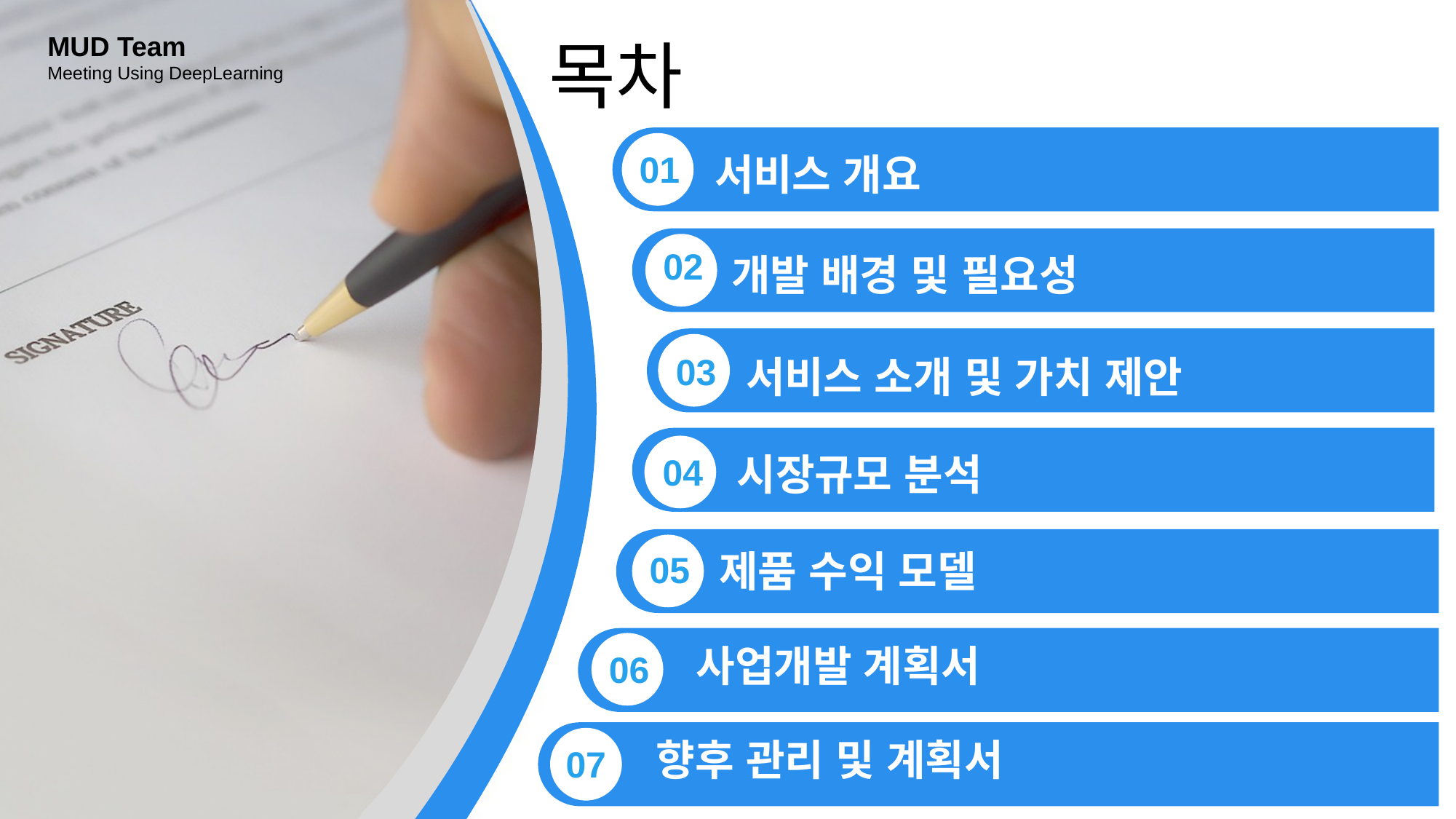

MUD Team
Meeting Using DeepLearning

목차

01
서비스 개요

02
개발 배경 및 필요성

03
서비스 소개 및 가치 제안

시장규모 분석
04

제품 수익 모델
05

사업개발 계획서
06

향후 관리 및 계획서
06
07